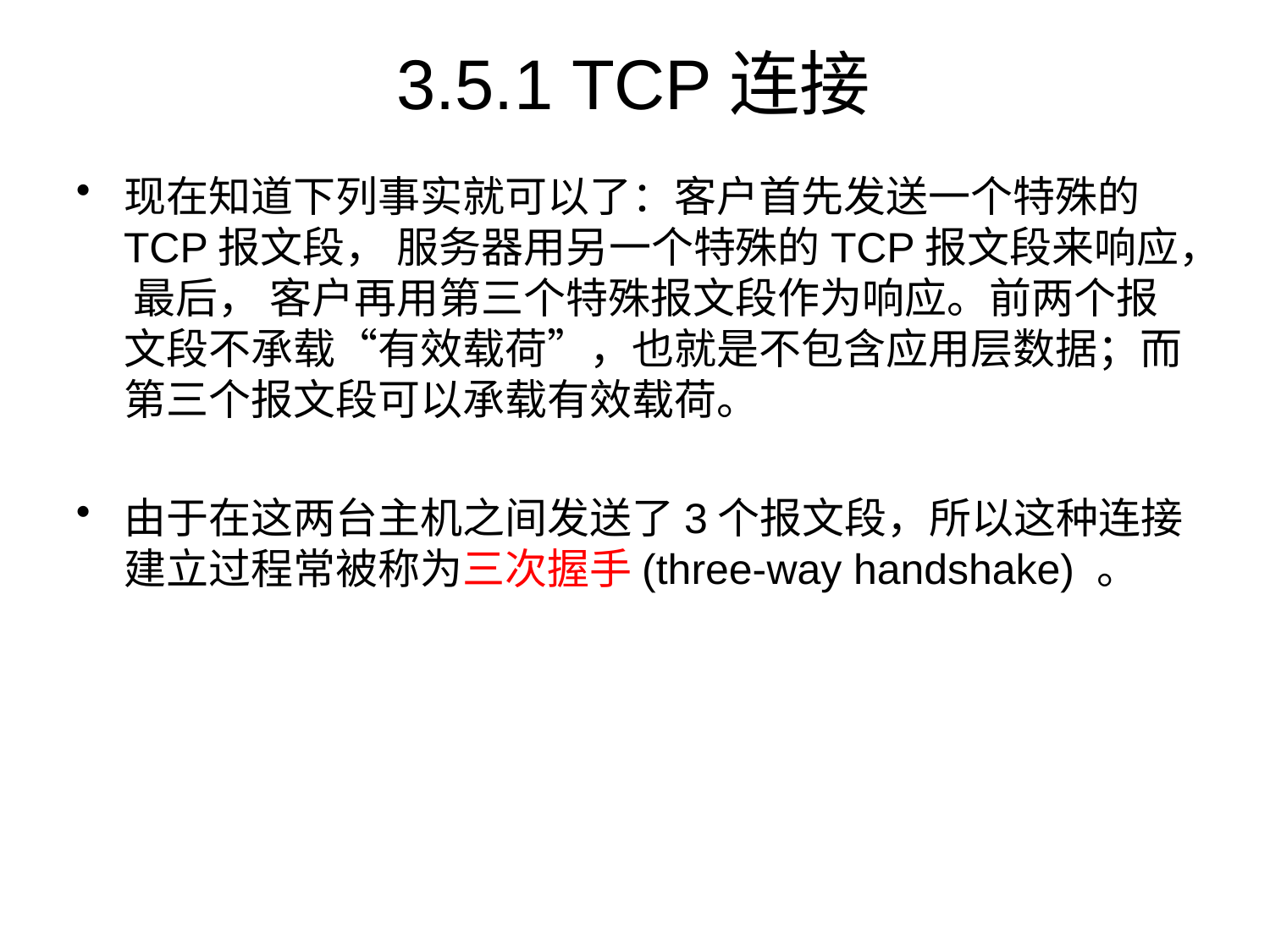

# 3.5.1 TCP连接
现在知道下列事实就可以了：客户首先发送一个特殊的TCP报文段， 服务器用另一个特殊的TCP报文段来响应， 最后， 客户再用第三个特殊报文段作为响应。前两个报文段不承载“有效载荷”，也就是不包含应用层数据；而第三个报文段可以承载有效载荷。

由于在这两台主机之间发送了3个报文段，所以这种连接建立过程常被称为三次握手(three-way handshake) 。